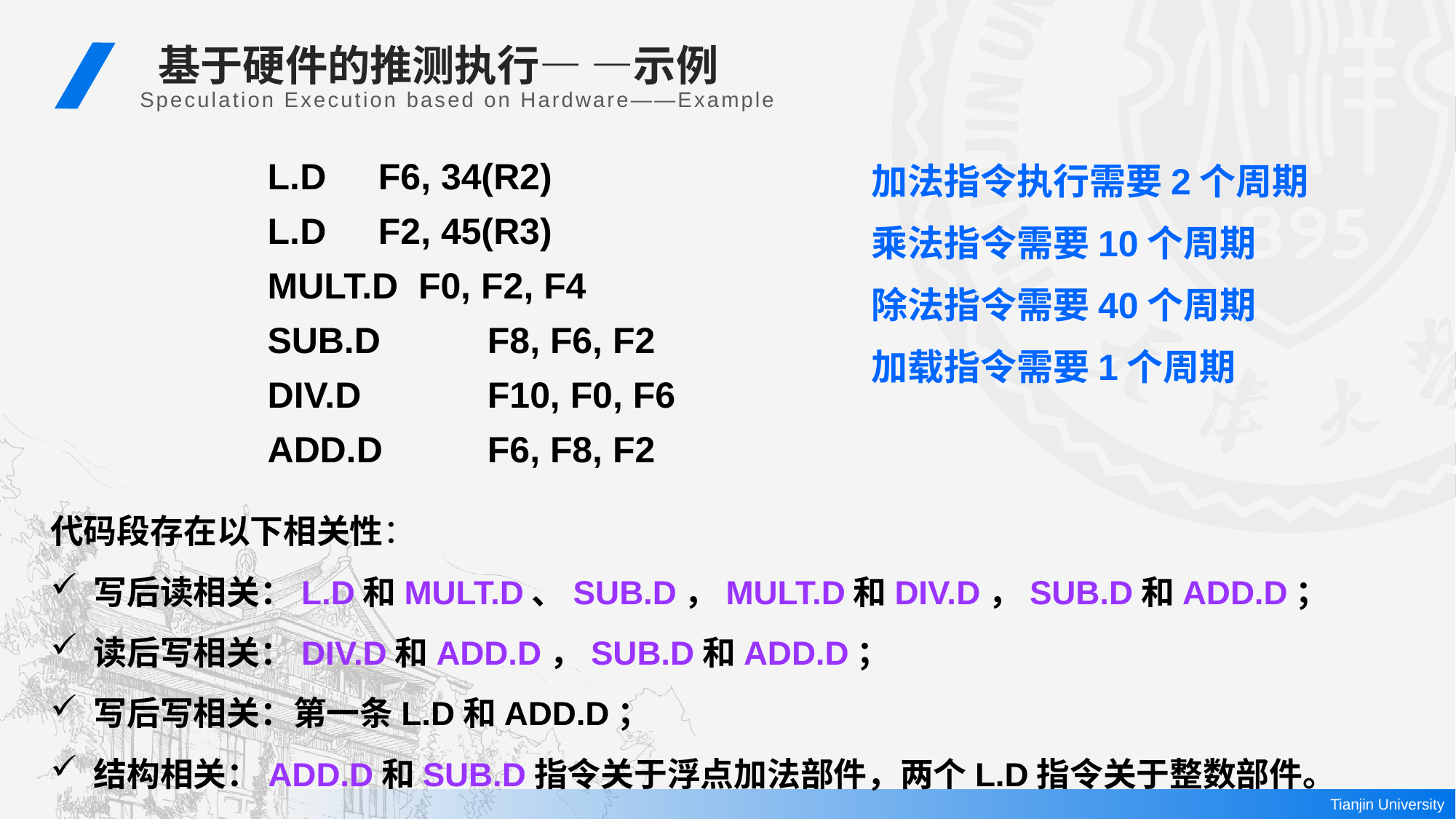

基于硬件的推测执行— —示例
Speculation Execution based on Hardware——Example
L.D	    F6, 34(R2)
L.D	    F2, 45(R3)
MULT.D  F0, F2, F4
SUB.D	    F8, F6, F2
DIV.D	    F10, F0, F6
ADD.D	    F6, F8, F2
加法指令执行需要2个周期
乘法指令需要10个周期
除法指令需要40个周期
加载指令需要1个周期
代码段存在以下相关性：
 写后读相关：L.D和MULT.D、SUB.D，MULT.D和DIV.D，SUB.D和ADD.D；
 读后写相关：DIV.D和ADD.D，SUB.D和ADD.D；
 写后写相关：第一条L.D和ADD.D；
 结构相关：ADD.D和SUB.D指令关于浮点加法部件，两个L.D指令关于整数部件。